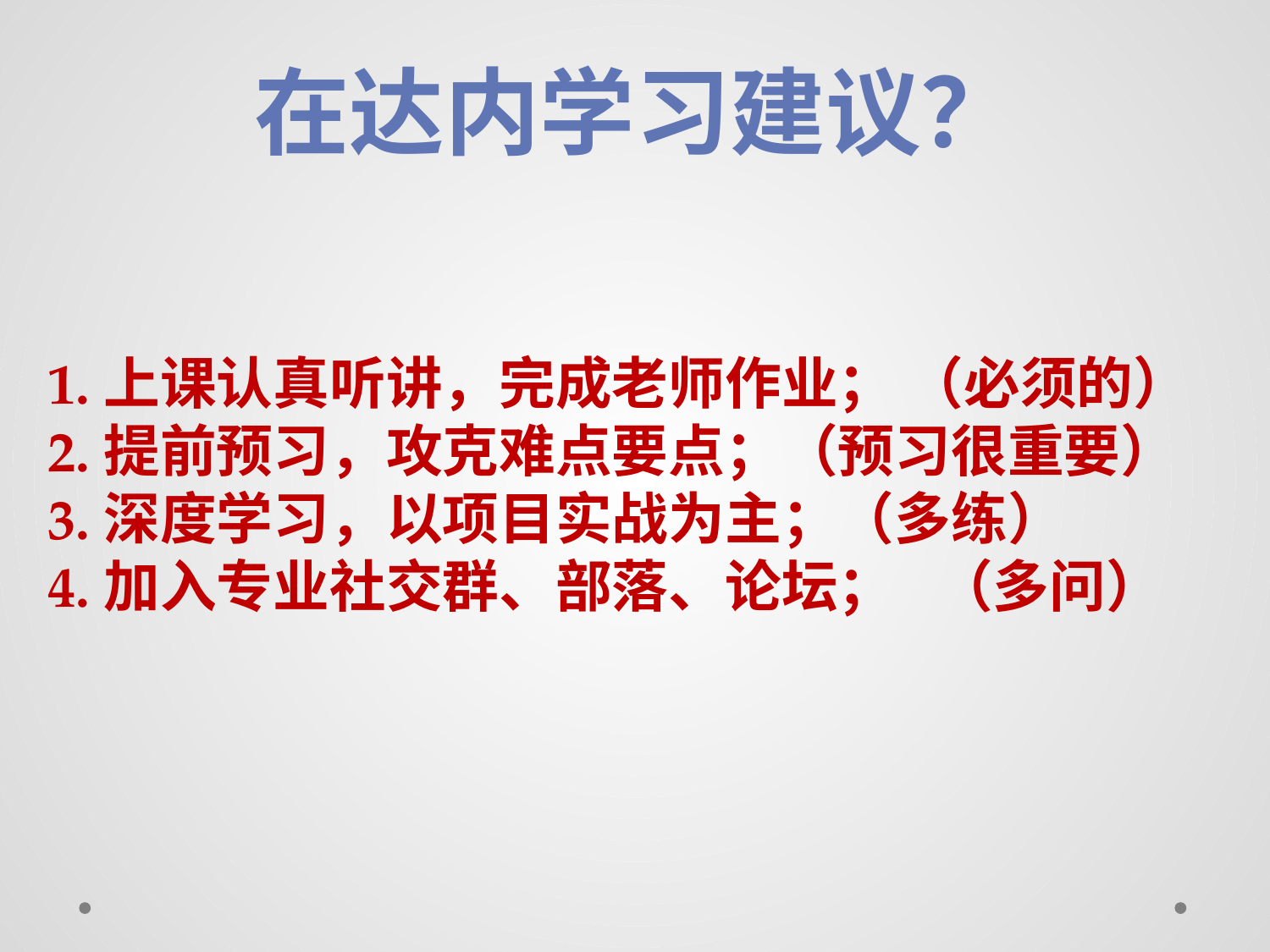

在达内学习建议？

1.上课认真听讲，完成老师作业； （必须的）
2.提前预习，攻克难点要点；（预习很重要）
3.深度学习，以项目实战为主；（多练）
4.加入专业社交群、部落、论坛；	（多问）